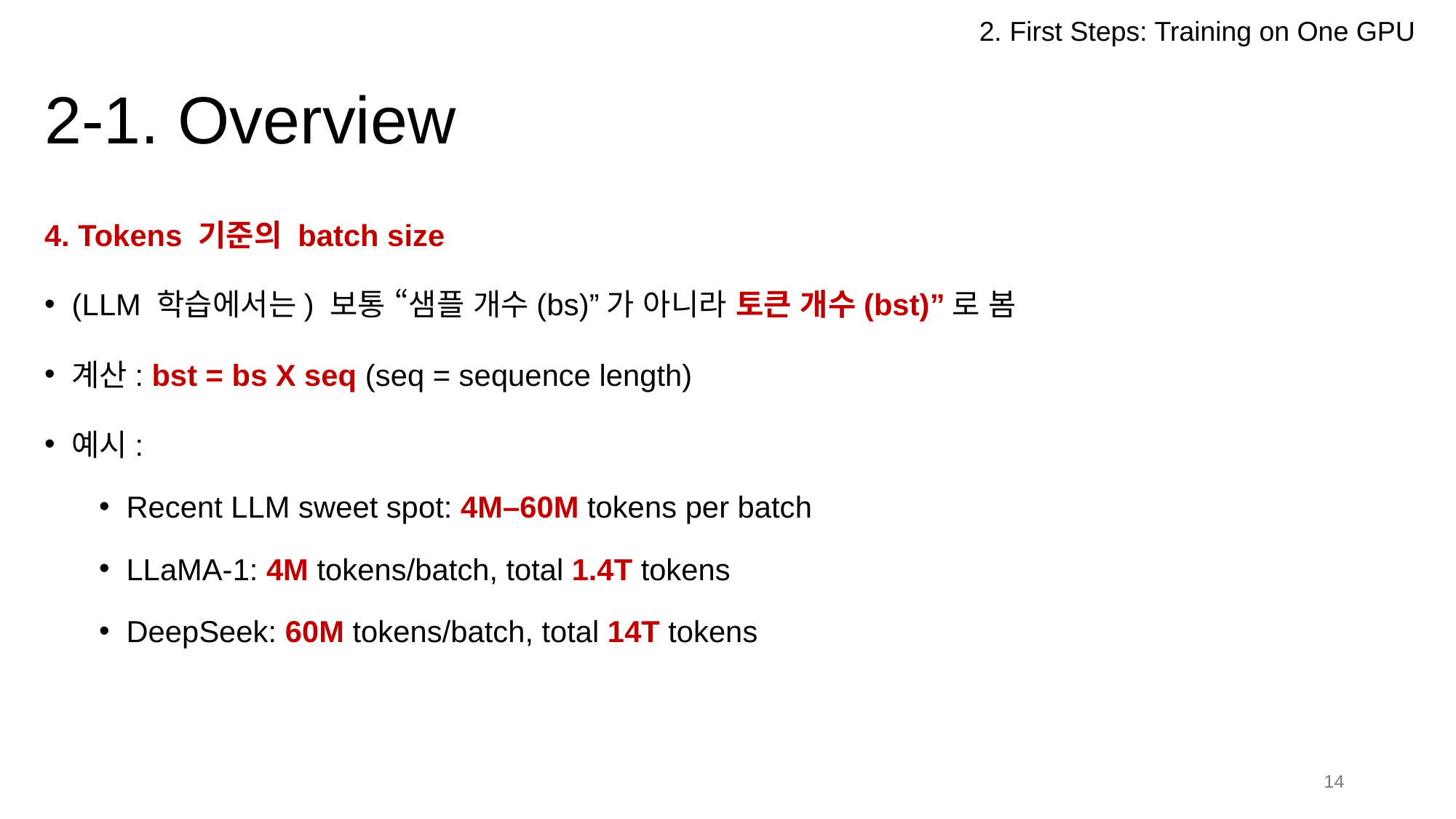

2. First Steps: Training on One GPU
# 2-1. Overview
4. Tokens 기준의 batch size
(LLM 학습에서는) 보통 “샘플 개수(bs)”가 아니라 토큰 개수(bst)”로 봄
계산: bst = bs X seq (seq = sequence length)
예시:
Recent LLM sweet spot: 4M–60M tokens per batch
LLaMA-1: 4M tokens/batch, total 1.4T tokens
DeepSeek: 60M tokens/batch, total 14T tokens
14